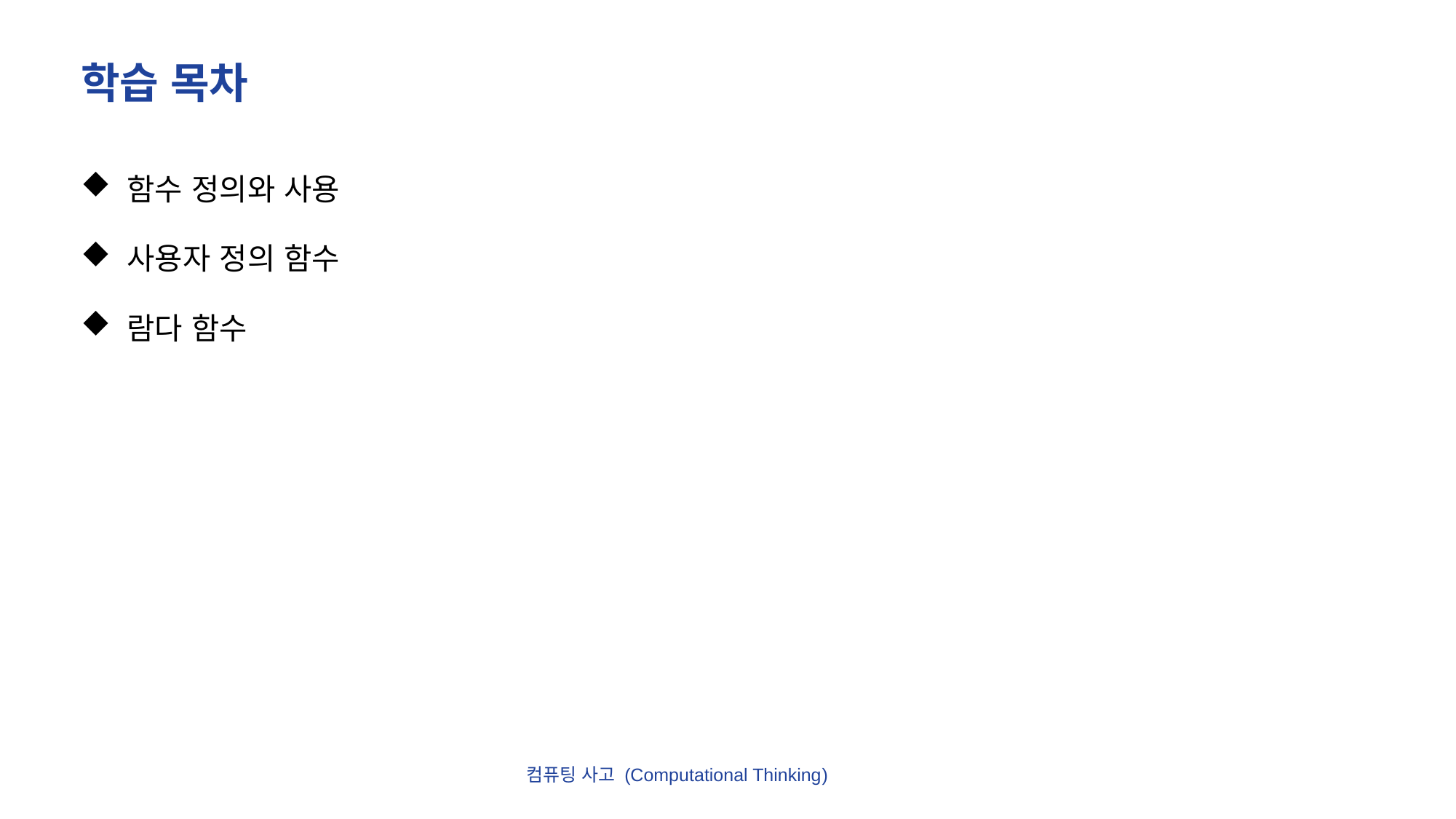

# 학습 목차
 함수 정의와 사용
 사용자 정의 함수
 람다 함수